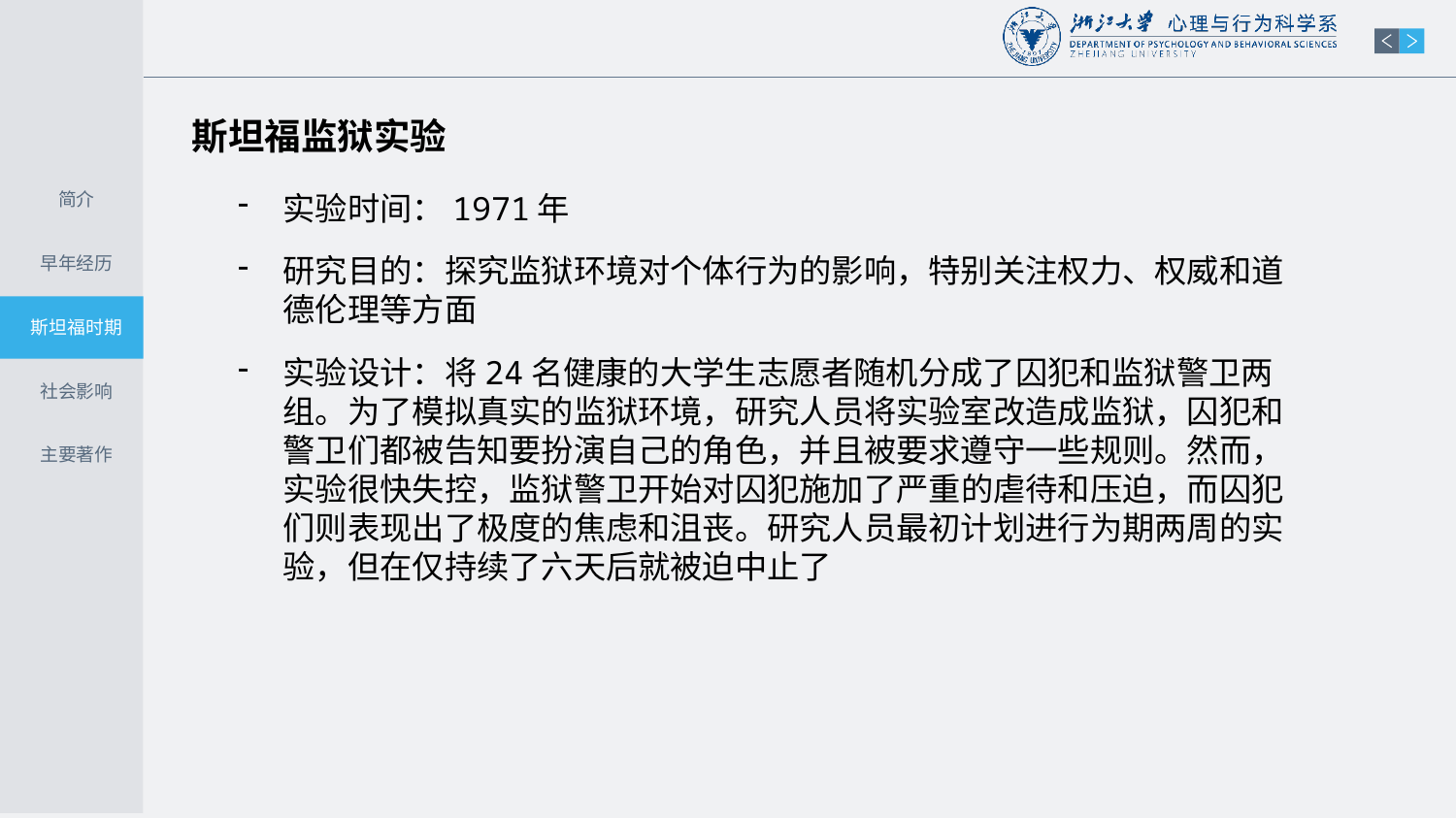

斯坦福监狱实验
简介
实验时间：1971年
研究目的：探究监狱环境对个体行为的影响，特别关注权力、权威和道德伦理等方面
实验设计：将24名健康的大学生志愿者随机分成了囚犯和监狱警卫两组。为了模拟真实的监狱环境，研究人员将实验室改造成监狱，囚犯和警卫们都被告知要扮演自己的角色，并且被要求遵守一些规则。然而，实验很快失控，监狱警卫开始对囚犯施加了严重的虐待和压迫，而囚犯们则表现出了极度的焦虑和沮丧。研究人员最初计划进行为期两周的实验，但在仅持续了六天后就被迫中止了
早年经历

斯坦福时期
社会影响
主要著作